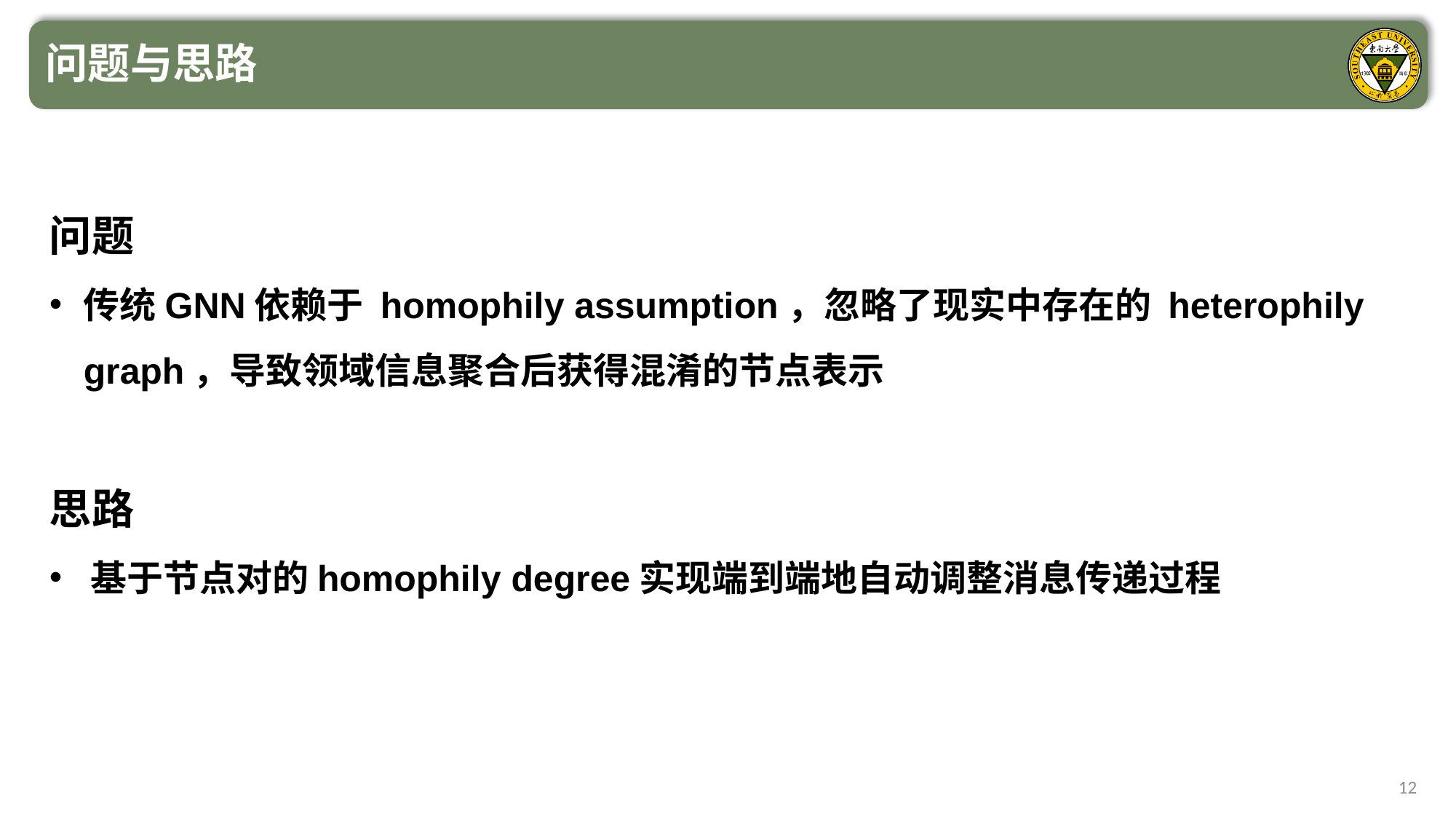

问题与思路
问题
传统GNN依赖于 homophily assumption，忽略了现实中存在的 heterophily graph，导致领域信息聚合后获得混淆的节点表示

思路
基于节点对的homophily degree实现端到端地自动调整消息传递过程
12